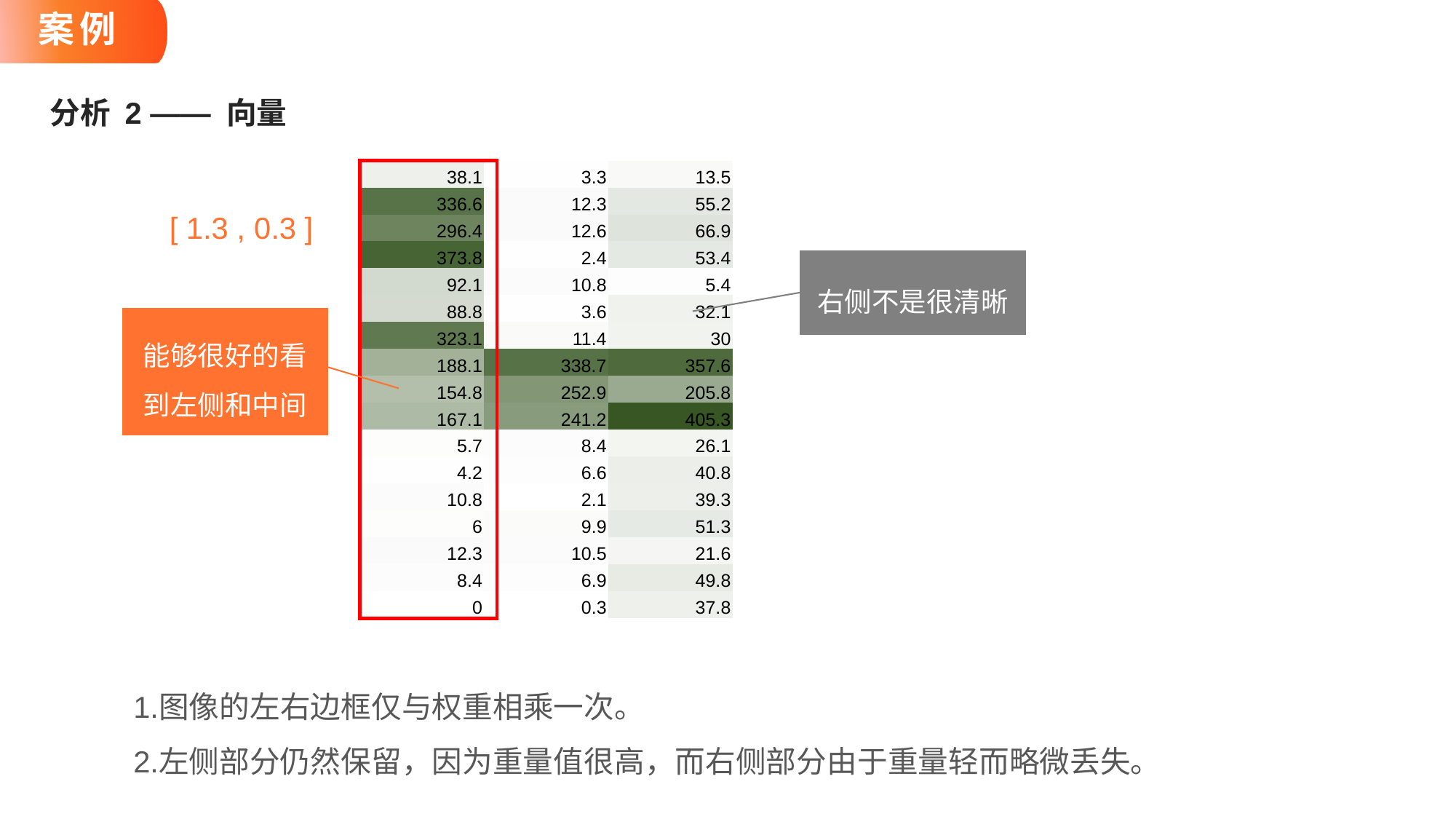

# 案例
分析 2 —— 向量
| 38.1 | 3.3 | 13.5 |
| --- | --- | --- |
| 336.6 | 12.3 | 55.2 |
| 296.4 | 12.6 | 66.9 |
| 373.8 | 2.4 | 53.4 |
| 92.1 | 10.8 | 5.4 |
| 88.8 | 3.6 | 32.1 |
| 323.1 | 11.4 | 30 |
| 188.1 | 338.7 | 357.6 |
| 154.8 | 252.9 | 205.8 |
| 167.1 | 241.2 | 405.3 |
| 5.7 | 8.4 | 26.1 |
| 4.2 | 6.6 | 40.8 |
| 10.8 | 2.1 | 39.3 |
| 6 | 9.9 | 51.3 |
| 12.3 | 10.5 | 21.6 |
| 8.4 | 6.9 | 49.8 |
| 0 | 0.3 | 37.8 |

[ 1.3 ,
0.3 ]
右侧不是很清晰
能够很好的看到左侧和中间
图像的左右边框仅与权重相乘一次。
左侧部分仍然保留，因为重量值很高，而右侧部分由于重量轻而略微丢失。